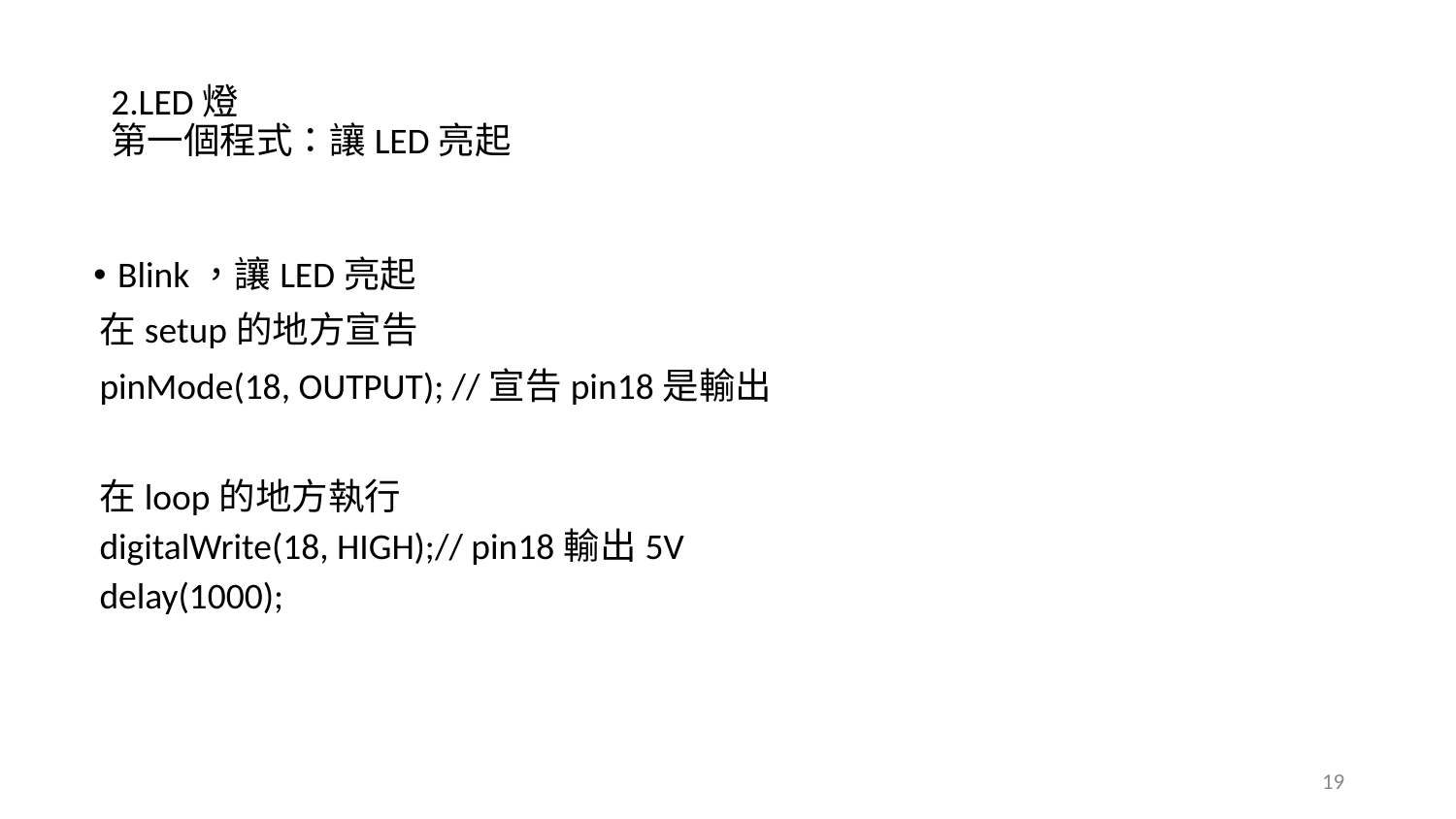

# 2.LED燈 第一個程式：讓LED亮起
Blink，讓LED亮起
在setup的地方宣告
pinMode(18, OUTPUT); //宣告pin18是輸出

在loop的地方執行
digitalWrite(18, HIGH);// pin18輸出5V
delay(1000);

19